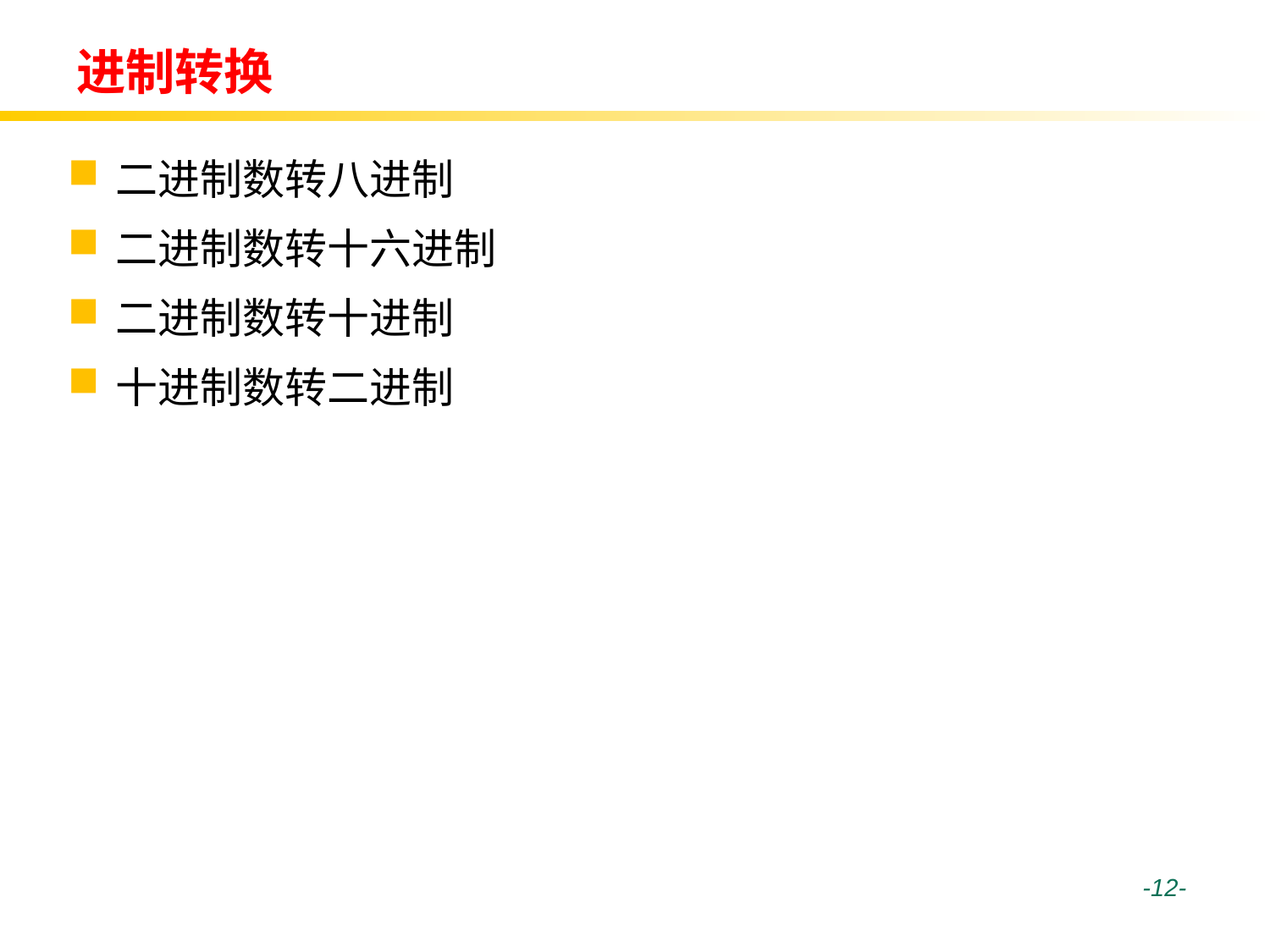

# 进制转换
二进制数转八进制
二进制数转十六进制
二进制数转十进制
十进制数转二进制

 -12-